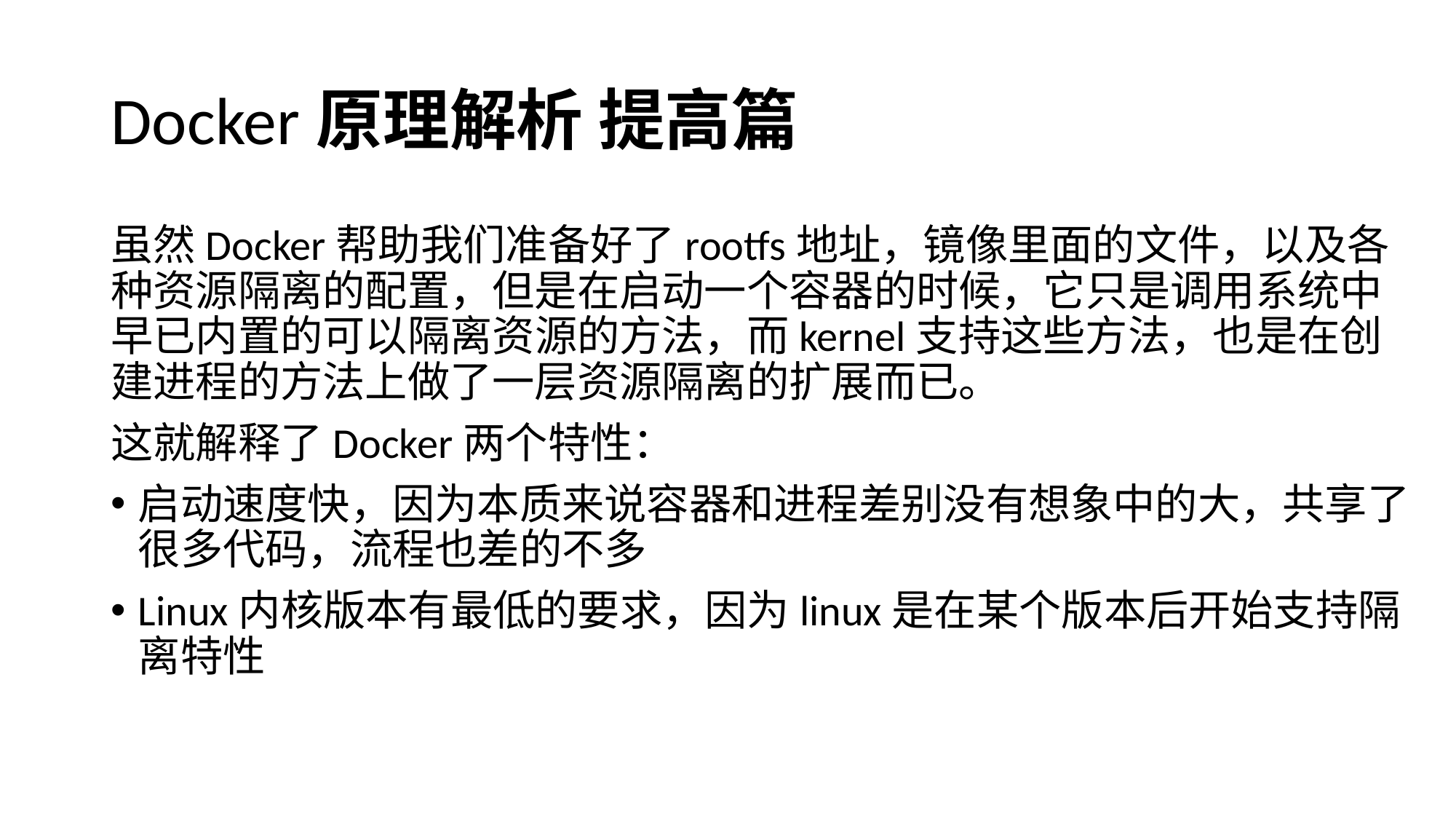

# Docker原理解析 提高篇
虽然Docker帮助我们准备好了rootfs地址，镜像里面的文件，以及各种资源隔离的配置，但是在启动一个容器的时候，它只是调用系统中早已内置的可以隔离资源的方法，而kernel支持这些方法，也是在创建进程的方法上做了一层资源隔离的扩展而已。
这就解释了Docker两个特性：
启动速度快，因为本质来说容器和进程差别没有想象中的大，共享了很多代码，流程也差的不多
Linux内核版本有最低的要求，因为linux是在某个版本后开始支持隔离特性